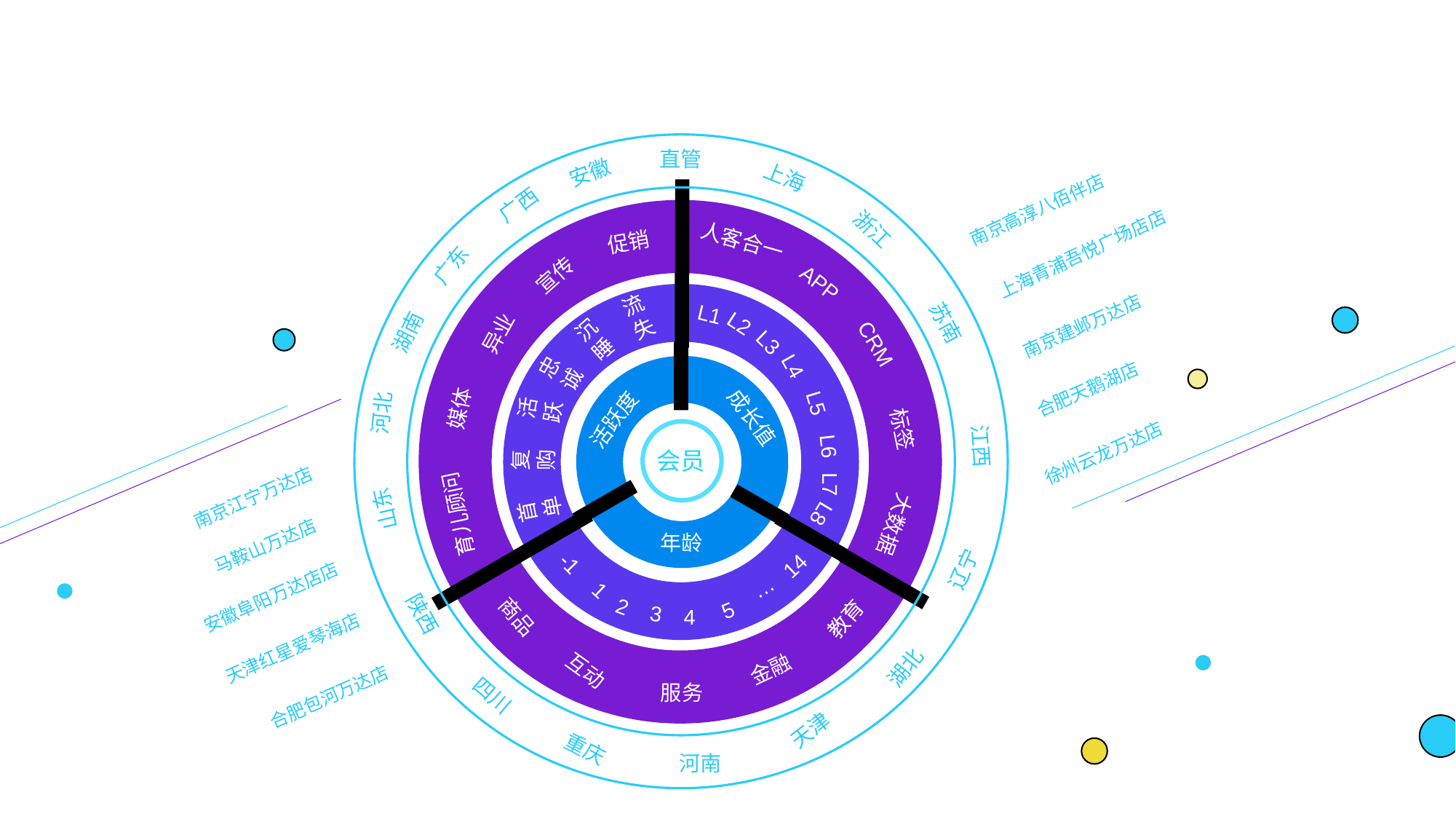

组织资源 协同服务 为会员创造价值
以会员为中心  组织资源 协同服务

直管
安徽
上海
广西
浙江
广东
苏南
湖南
河北
江西
山东
辽宁
陕西
湖北
四川
天津
重庆
河南
南京高淳八佰伴店
上海青浦吾悦广场店店
南京建邺万达店
合肥天鹅湖店
徐州云龙万达店

人客合一
促销
宣传
APP
异业
CRM
媒体
标签
育儿顾问
大数据
商品
教育
金融
互动
服务

流失
L1
L2
沉睡
L3
忠诚
L4
活跃
L5
复购
L6
L7
首单
L8
14
-1
…
5
2
4

1
3

活跃度
成长值
年龄

南京江宁万达店
马鞍山万达店
安徽阜阳万达店店
天津红星爱琴海店
合肥包河万达店

会员